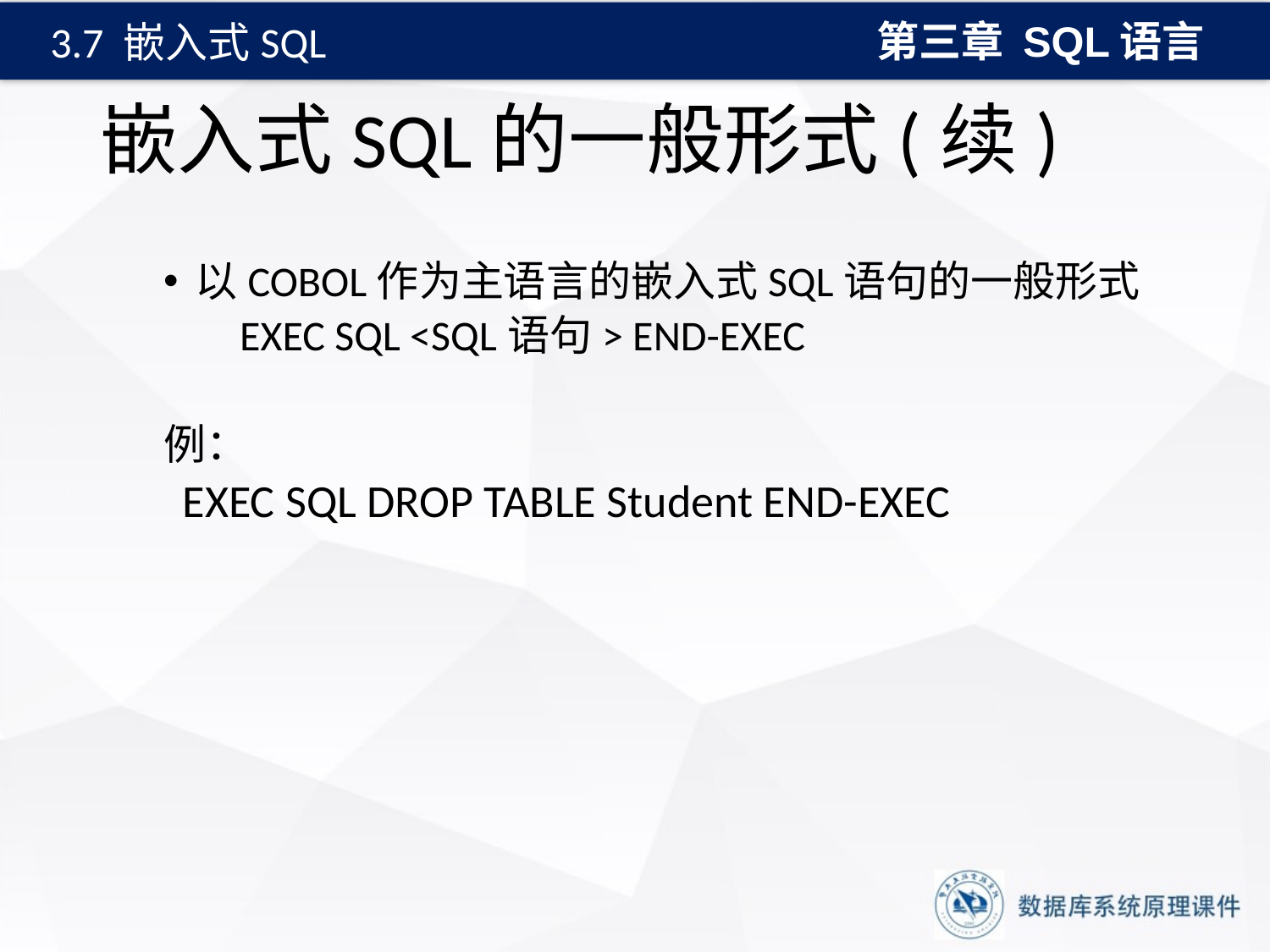

第三章 SQL语言
3.7 嵌入式SQL
# 嵌入式SQL的一般形式(续)
以COBOL作为主语言的嵌入式SQL语句的一般形式
        EXEC SQL <SQL语句> END-EXEC

例：
  EXEC SQL DROP TABLE Student END-EXEC